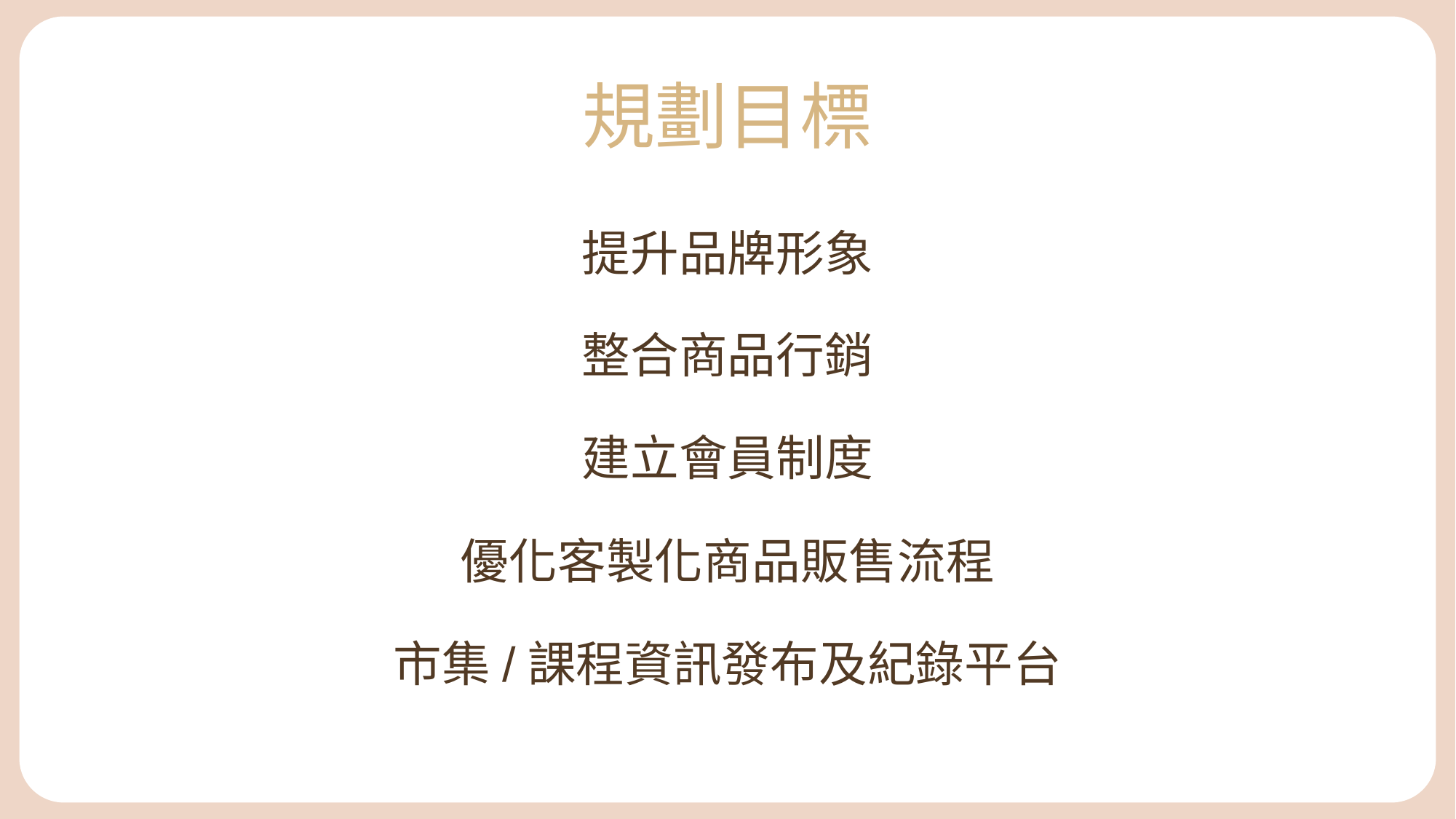

規劃目標
提升品牌形象
整合商品行銷
建立會員制度
優化客製化商品販售流程
市集/課程資訊發布及紀錄平台